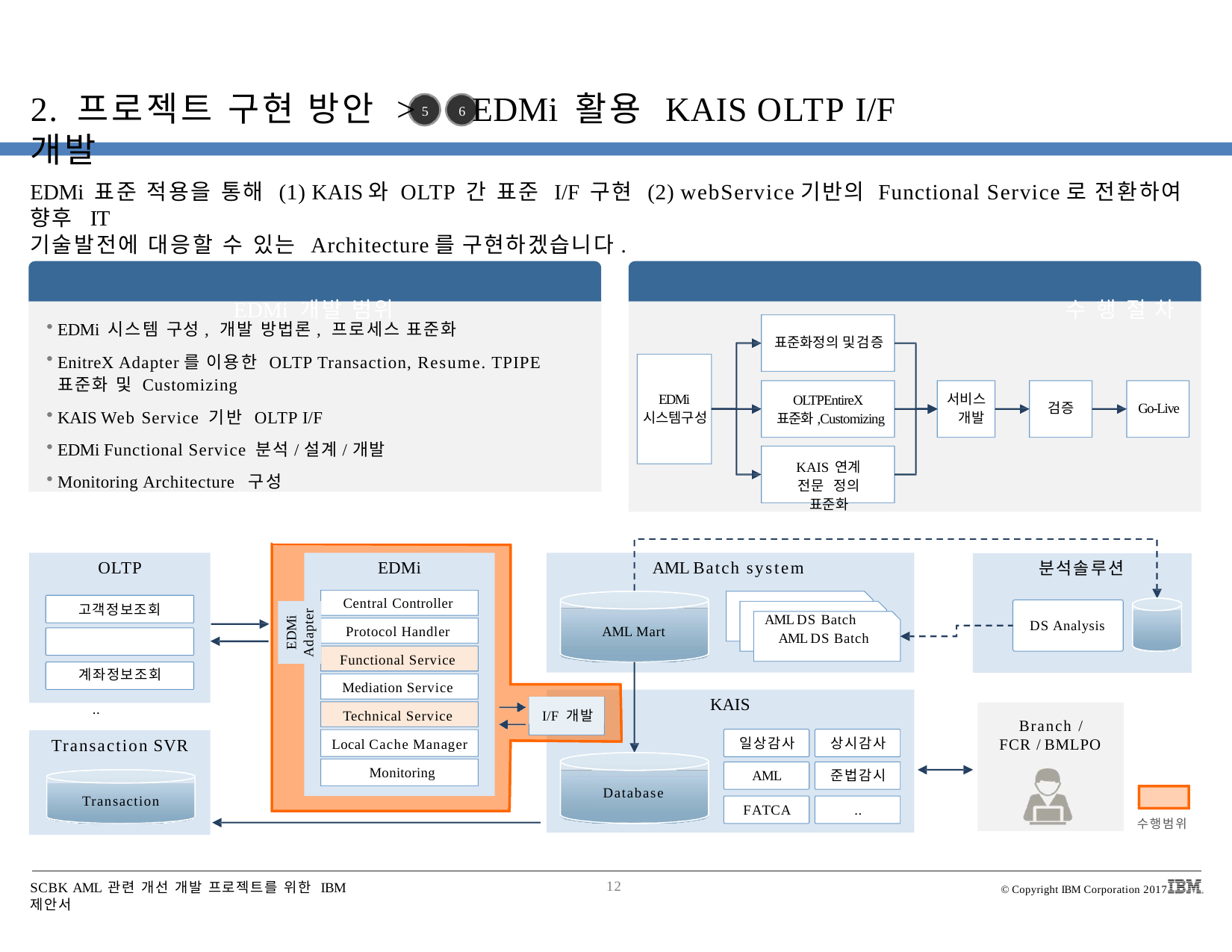

# 2. 프로젝트 구현 방안 >	5	6 EDMi 활용 KAIS OLTP I/F 개발

EDMi 표준 적용을 통해 (1) KAIS와 OLTP 간 표준 I/F 구현 (2) webService기반의 Functional Service로 전환하여 향후 IT
기술발전에 대응할 수 있는 Architecture를 구현하겠습니다.

EDMi 개발 범위	수 행 절 차

EDMi 시스템 구성, 개발 방법론, 프로세스 표준화
EnitreX Adapter를 이용한 OLTP Transaction, Resume. TPIPE
표준화 및 Customizing
KAIS Web Service 기반 OLTP I/F
EDMi Functional Service 분석/설계/개발
Monitoring Architecture 구성

표준화정의 및검증

OLTPEntireX
표준화,Customizing

KAIS연계 전문  정의 표준화

EDMi
시스템구성
서비스  개발
검증
Go-Live

OLTP
고객정보조회  계좌정보조회
..
EDMi
Central Controller  Protocol Handler  Functional Service  Mediation Service  Technical Service  Local Cache Manager  Monitoring
AML Batch system
분석솔루션

AML DS Batch

EDMi
Adapter
AML DS Batch  AML DS Batch

DS Analysis

AML Mart

KAIS

I
/F 개발

Branch /  FCR / BMLPO

일상감사
AML
상시감사
준법감시
..
Transaction SVR

Transaction

Database

FATCA
수행범위

SCBK AML 관련 개선 개발 프로젝트를 위한 IBM 제안서
12

© Copyright IBM Corporation 2017